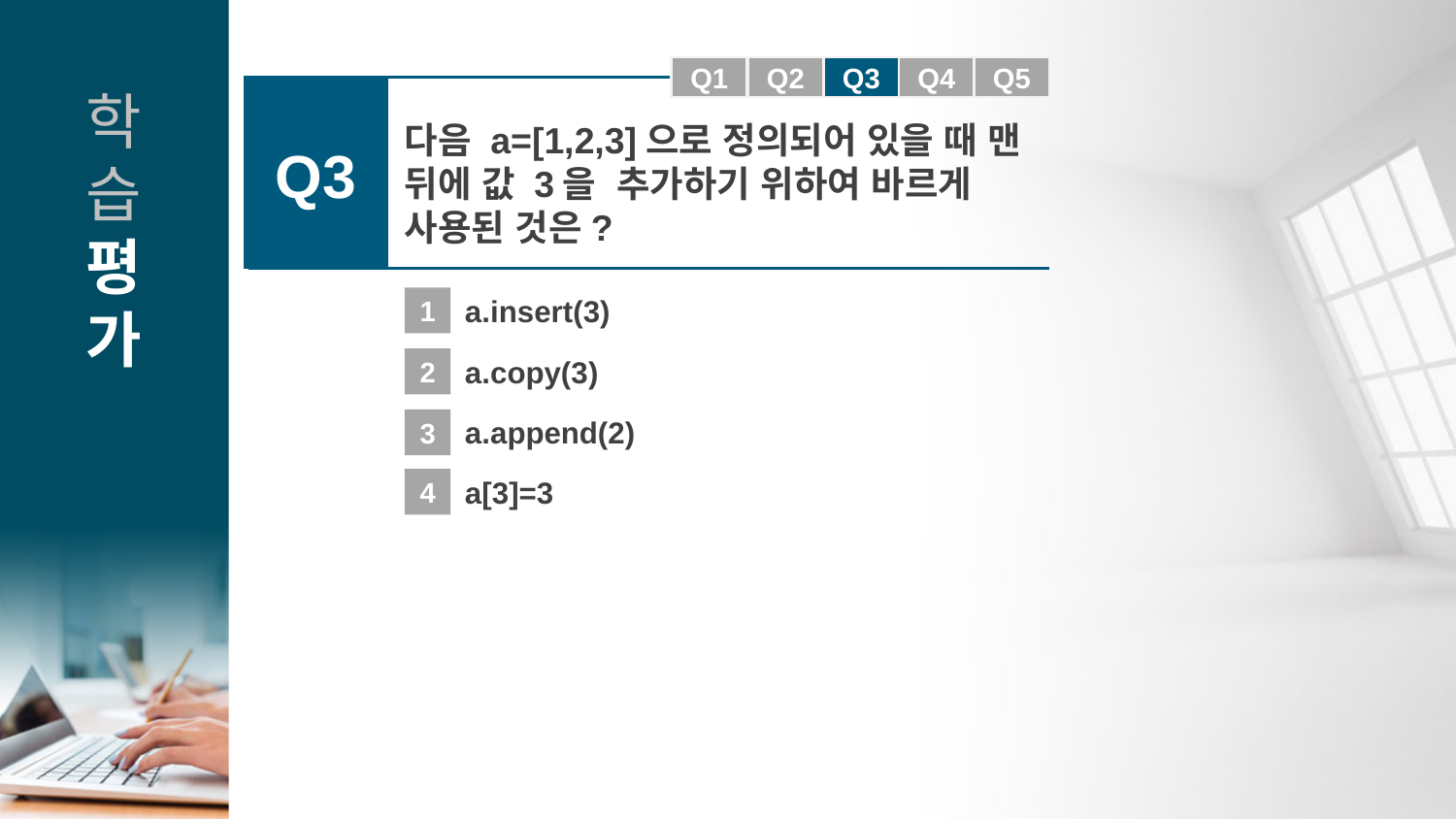

Q1
Q1
Q2
Q3
Q4
Q5
Q3
다음 a=[1,2,3]으로 정의되어 있을 때 맨 뒤에 값 3을  추가하기 위하여 바르게 사용된 것은?
1
a.insert(3)
2
a.copy(3)
a.append(2)
3
4
a[3]=3